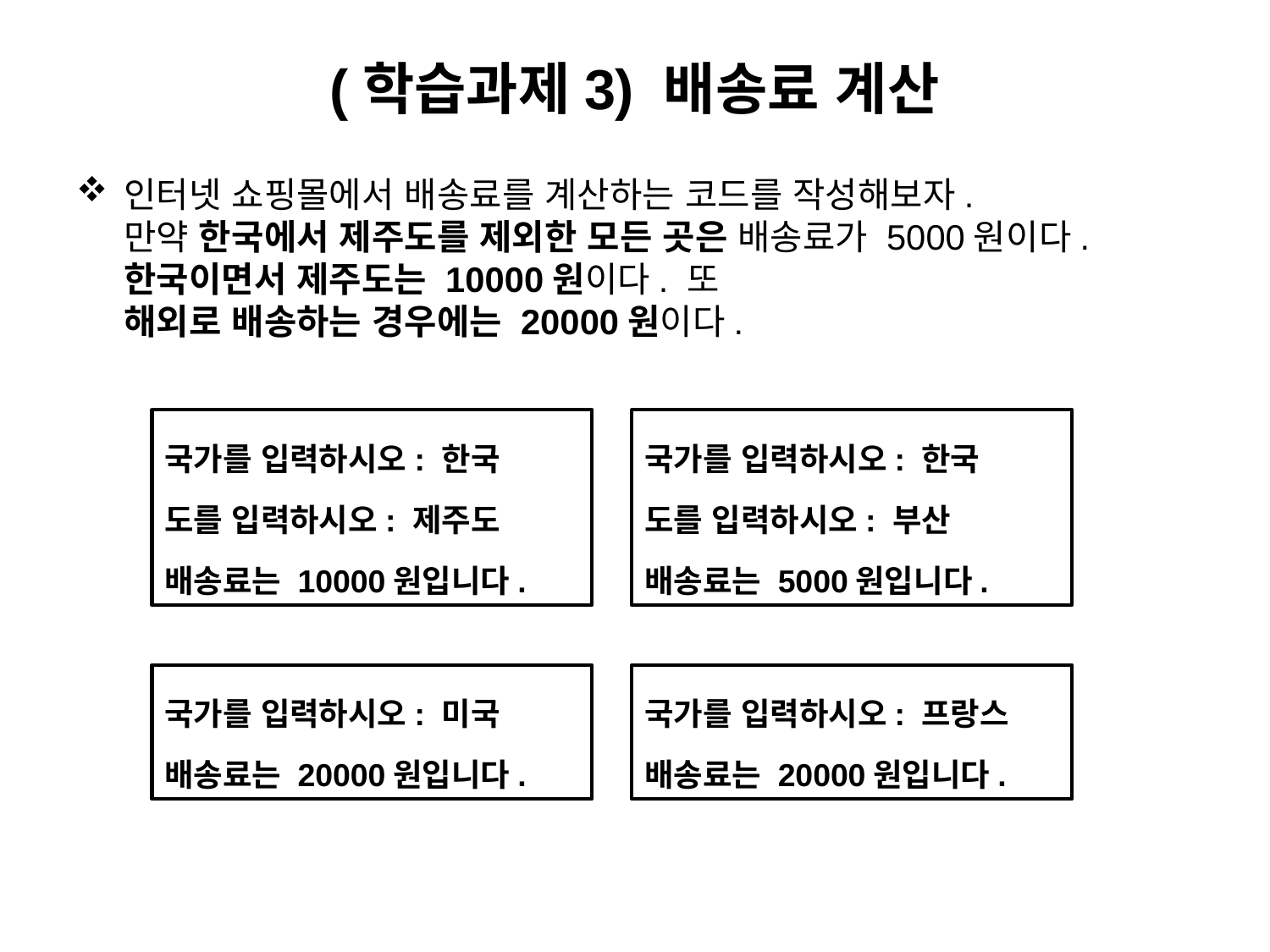

# (학습과제3) 배송료 계산
인터넷 쇼핑몰에서 배송료를 계산하는 코드를 작성해보자.
만약 한국에서 제주도를 제외한 모든 곳은 배송료가 5000원이다.
한국이면서 제주도는 10000원이다. 또
해외로 배송하는 경우에는 20000원이다.
국가를 입력하시오: 한국
도를 입력하시오: 제주도
배송료는 10000원입니다.
국가를 입력하시오: 한국
도를 입력하시오: 부산
배송료는 5000원입니다.
국가를 입력하시오: 프랑스
배송료는 20000원입니다.
국가를 입력하시오: 미국
배송료는 20000원입니다.